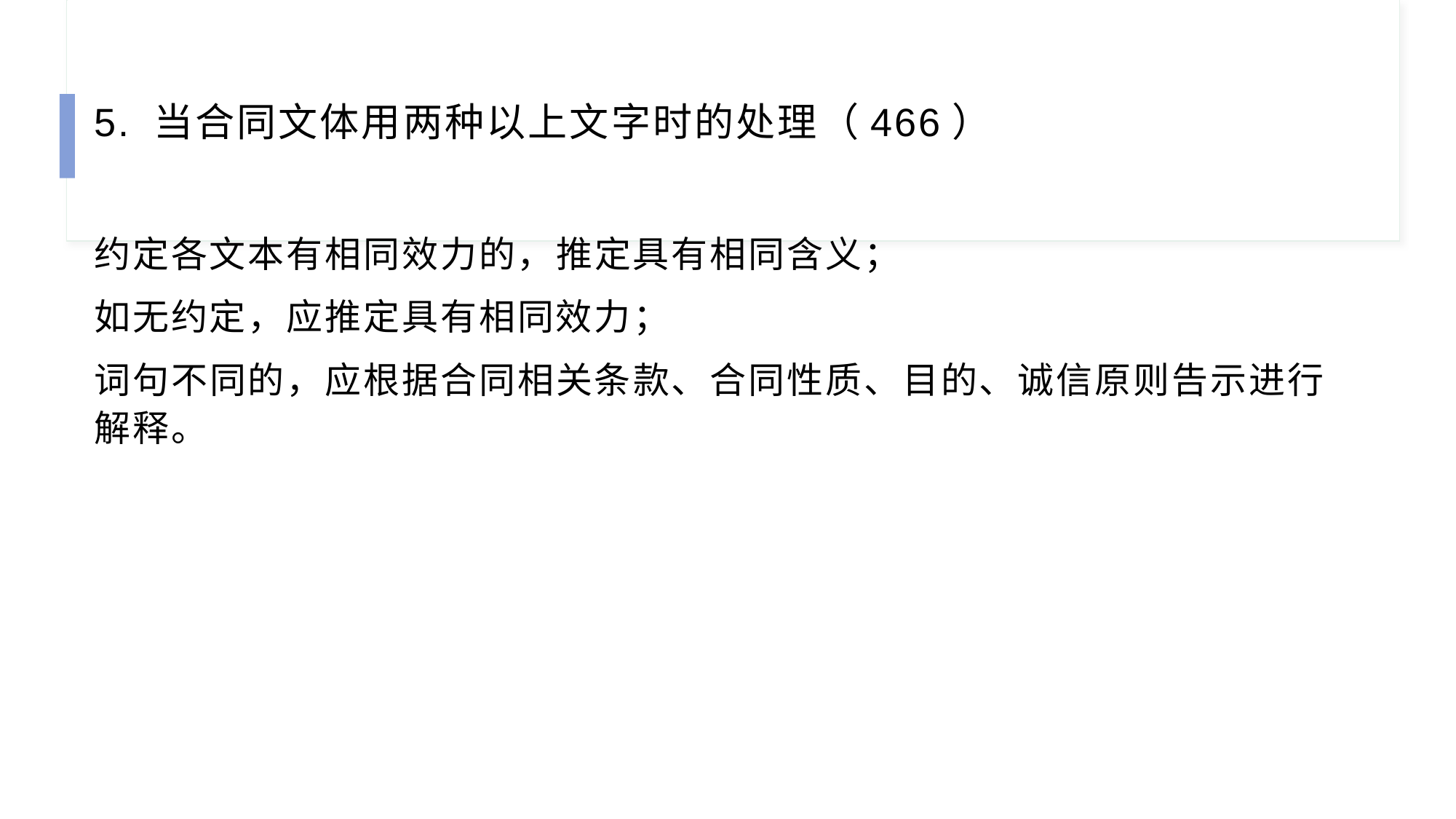

5. 当合同文体用两种以上文字时的处理（466）

约定各文本有相同效力的，推定具有相同含义；
如无约定，应推定具有相同效力；
词句不同的，应根据合同相关条款、合同性质、目的、诚信原则告示进行解释。